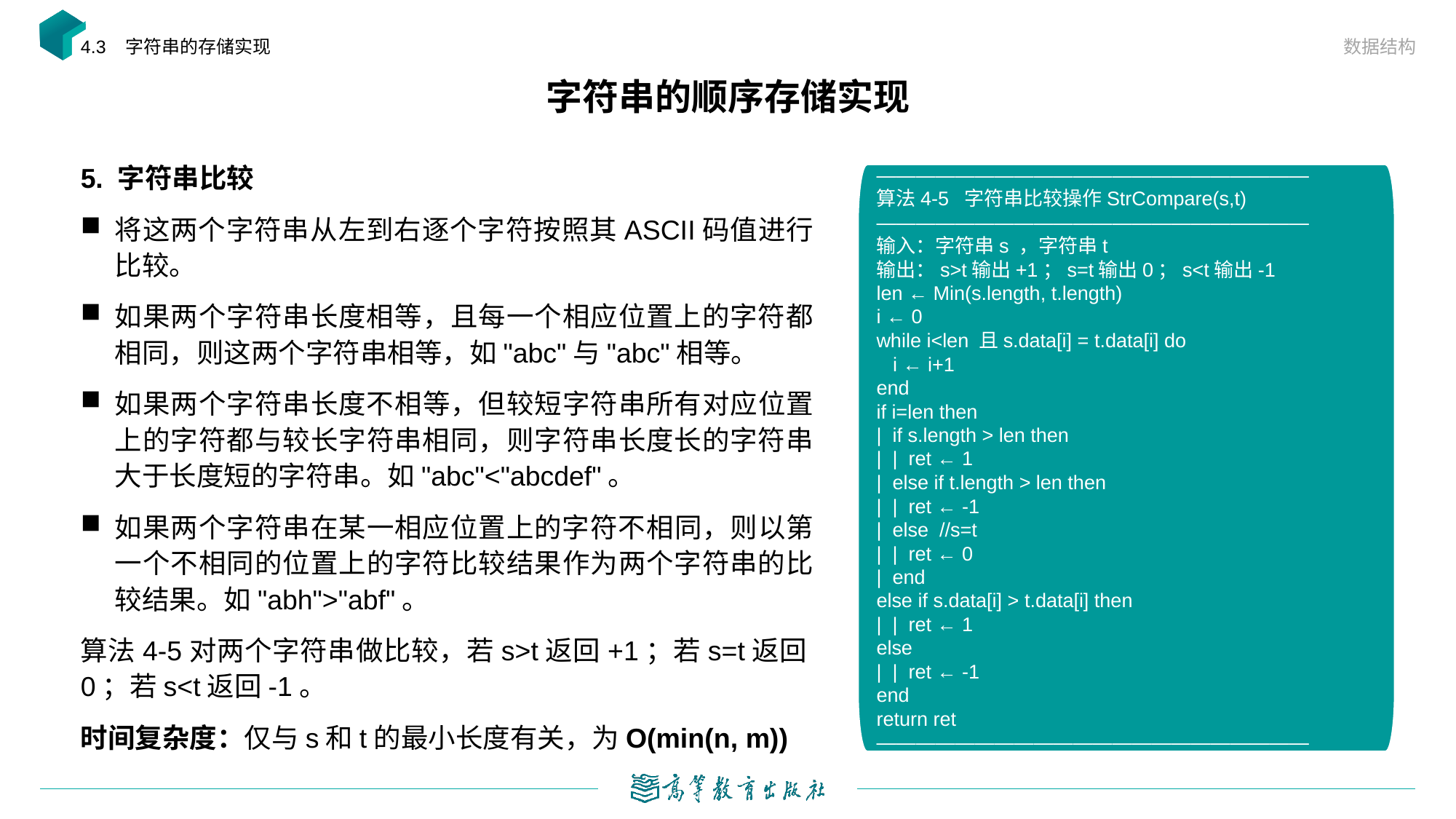

数据结构
4.3   字符串的存储实现
# 字符串的顺序存储实现
5. 字符串比较
将这两个字符串从左到右逐个字符按照其ASCII码值进行比较。
如果两个字符串长度相等，且每一个相应位置上的字符都相同，则这两个字符串相等，如"abc"与"abc"相等。
如果两个字符串长度不相等，但较短字符串所有对应位置上的字符都与较长字符串相同，则字符串长度长的字符串大于长度短的字符串。如"abc"<"abcdef"。
如果两个字符串在某一相应位置上的字符不相同，则以第一个不相同的位置上的字符比较结果作为两个字符串的比较结果。如"abh">"abf"。
算法4-5对两个字符串做比较，若s>t返回+1；若s=t返回0；若s<t返回-1。
时间复杂度：仅与s和t的最小长度有关，为O(min(n, m))
——————————————————————
算法4-5  字符串比较操作StrCompare(s,t)
——————————————————————
输入：字符串s ，字符串t
输出：s>t输出+1；s=t输出0；s<t输出-1
len ← Min(s.length, t.length)
i ← 0
while i<len 且s.data[i] = t.data[i] do
   i ← i+1
end
if i=len then
|  if s.length > len then
|  |  ret ← 1
|  else if t.length > len then
|  |  ret ← -1
|  else  //s=t
|  |  ret ← 0
|  end
else if s.data[i] > t.data[i] then
|  |  ret ← 1
else
|  |  ret ← -1
end
return ret
——————————————————————